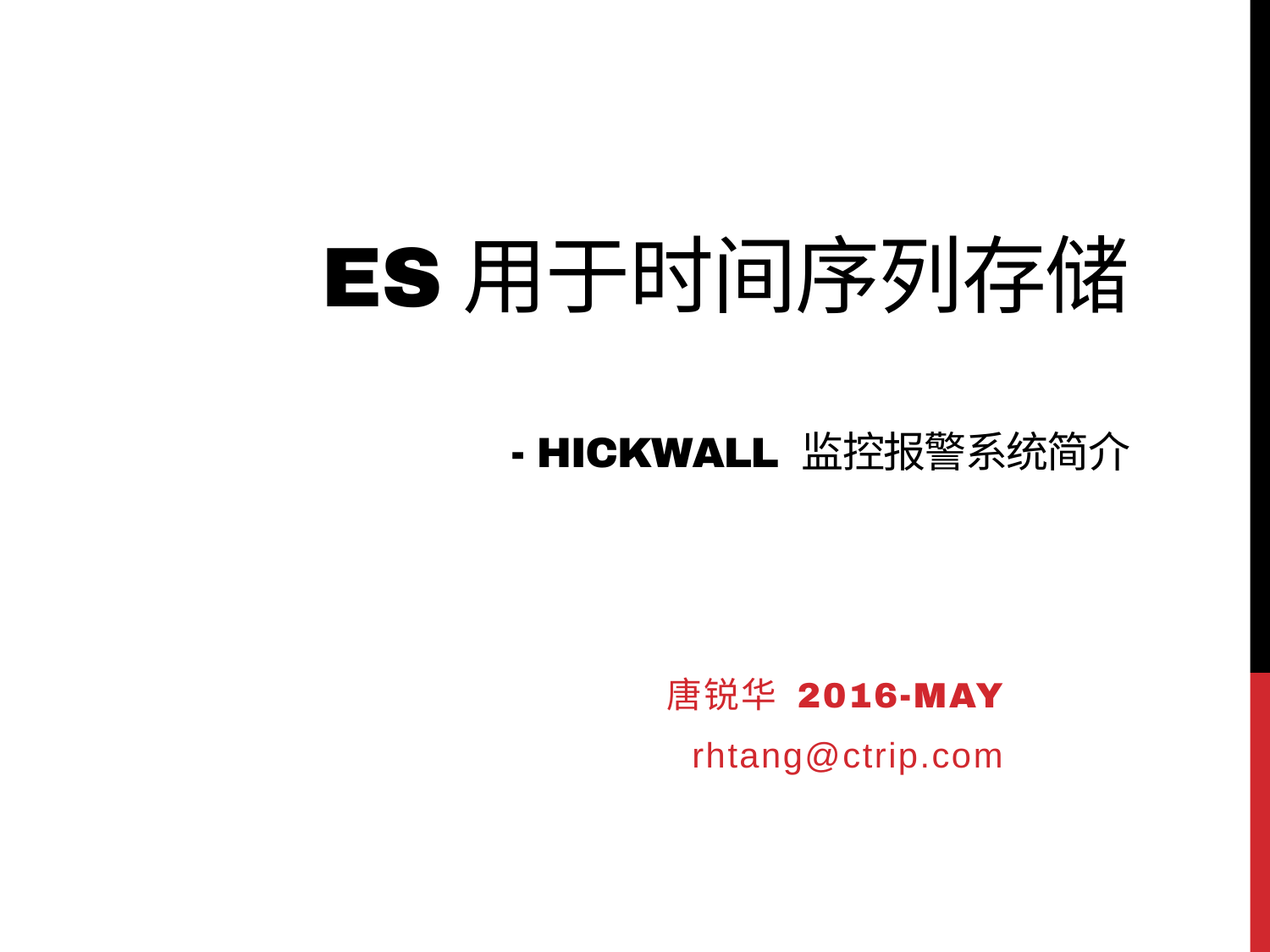

# ES用于时间序列存储 - hickwall 监控报警系统简介
唐锐华 2016-May
rhtang@ctrip.com